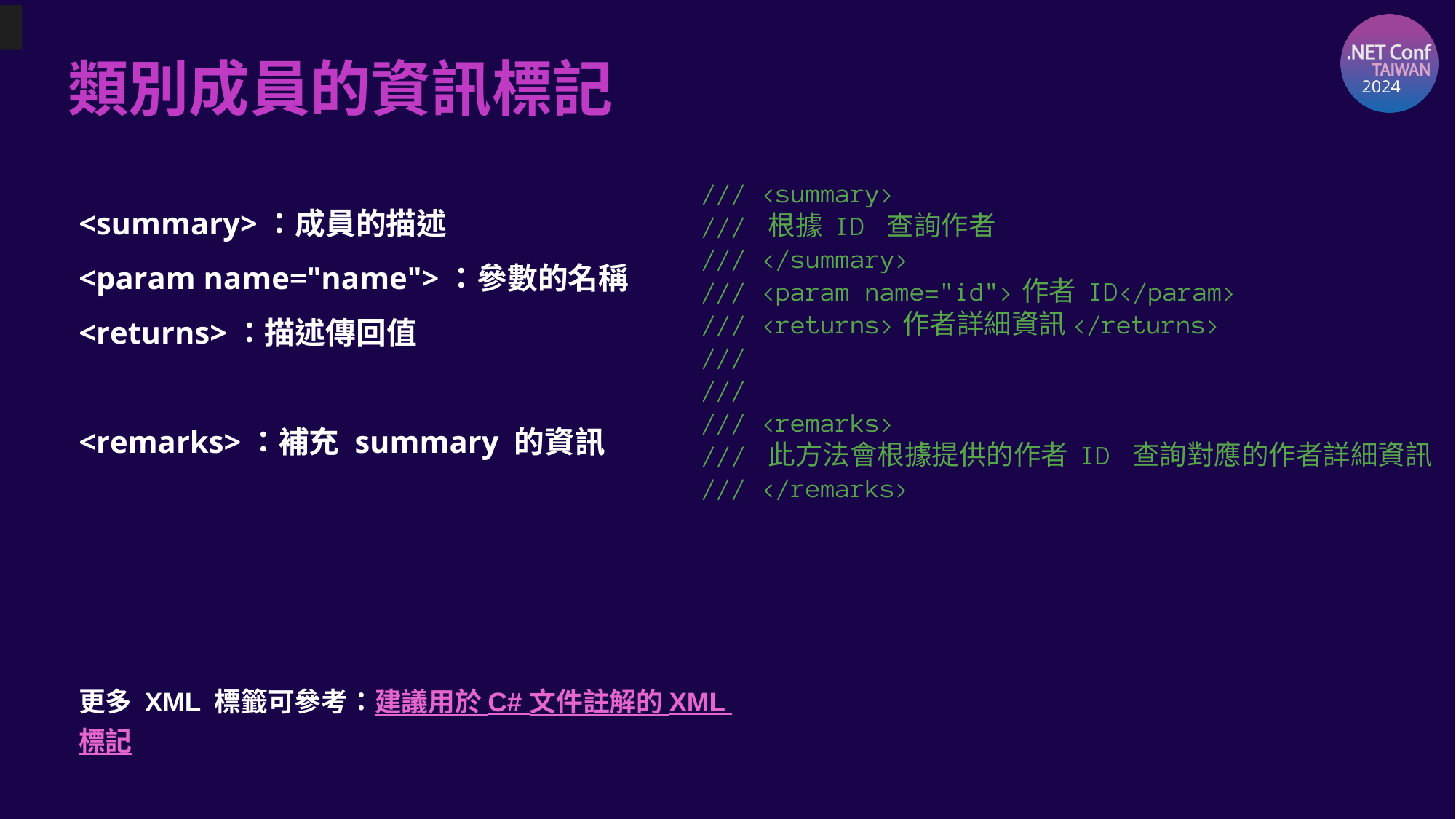

# 類別成員的資訊標記
/// <summary>
/// 根據 ID 查詢作者
/// </summary>
/// <param name="id">作者 ID</param>
/// <returns>作者詳細資訊</returns>
///
///
/// <remarks>
/// 此方法會根據提供的作者 ID 查詢對應的作者詳細資訊
/// </remarks>

<summary>：成員的描述
<param name="name">：參數的名稱
<returns>：描述傳回值

<remarks>：補充 summary 的資訊

更多 XML 標籤可參考：建議用於 C# 文件註解的 XML 標記